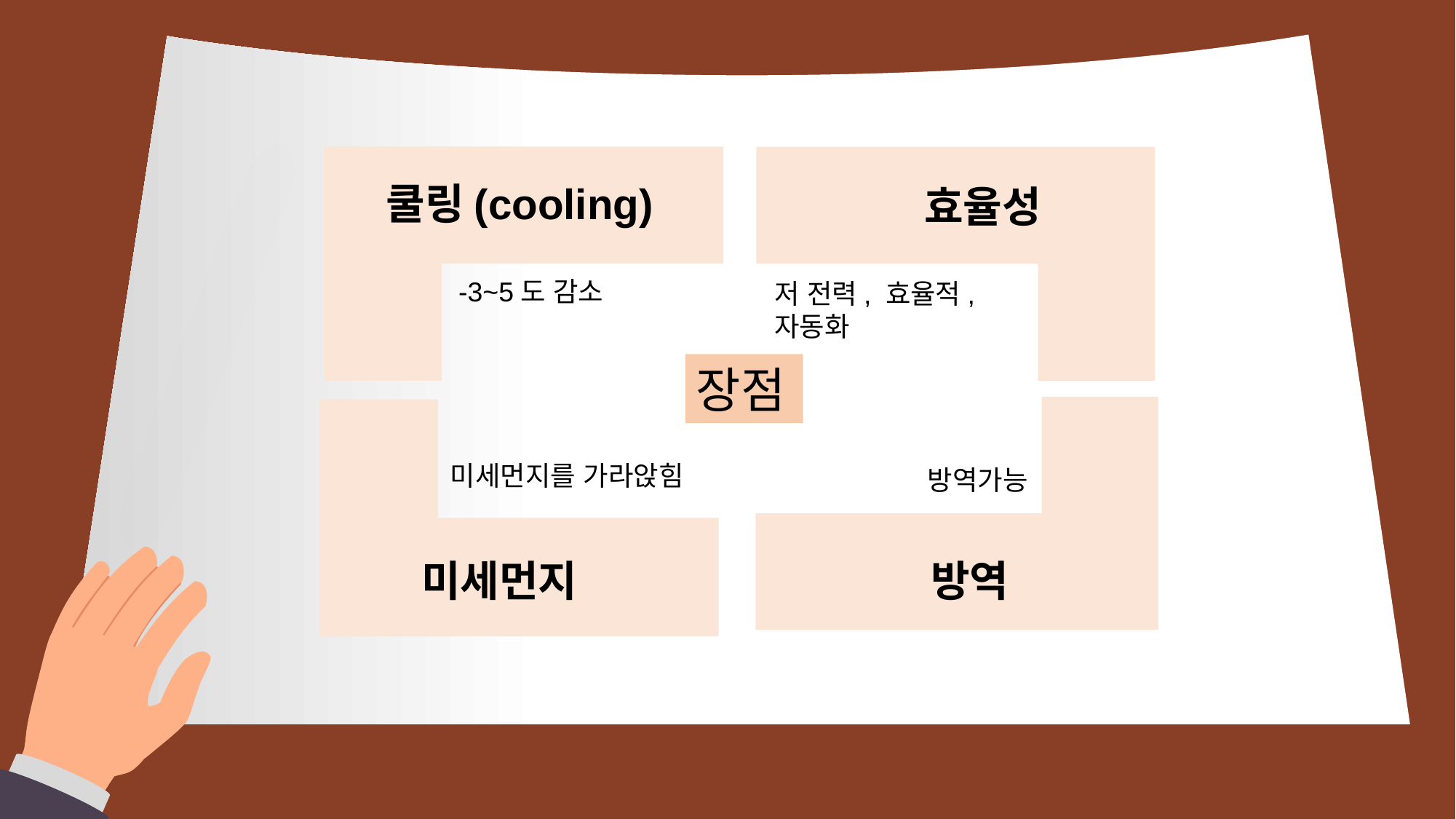

쿨링(cooling)
효율성
-3~5도 감소
저 전력, 효율적, 자동화
장점

미세먼지를 가라앉힘
방역가능
미세먼지
방역